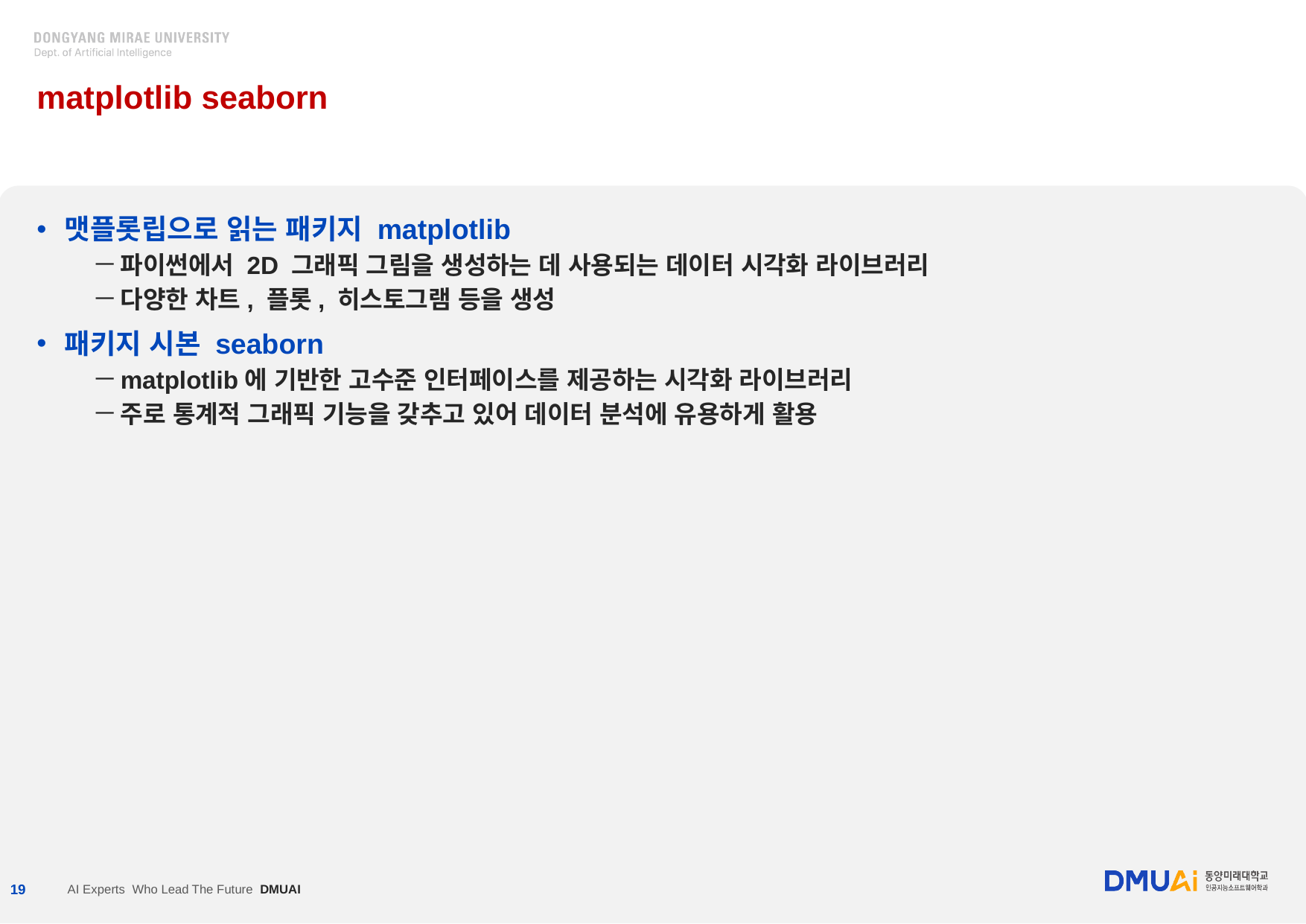

# matplotlib seaborn

맷플롯립으로 읽는 패키지 matplotlib
파이썬에서 2D 그래픽 그림을 생성하는 데 사용되는 데이터 시각화 라이브러리
다양한 차트, 플롯, 히스토그램 등을 생성
패키지 시본 seaborn
matplotlib에 기반한 고수준 인터페이스를 제공하는 시각화 라이브러리
주로 통계적 그래픽 기능을 갖추고 있어 데이터 분석에 유용하게 활용